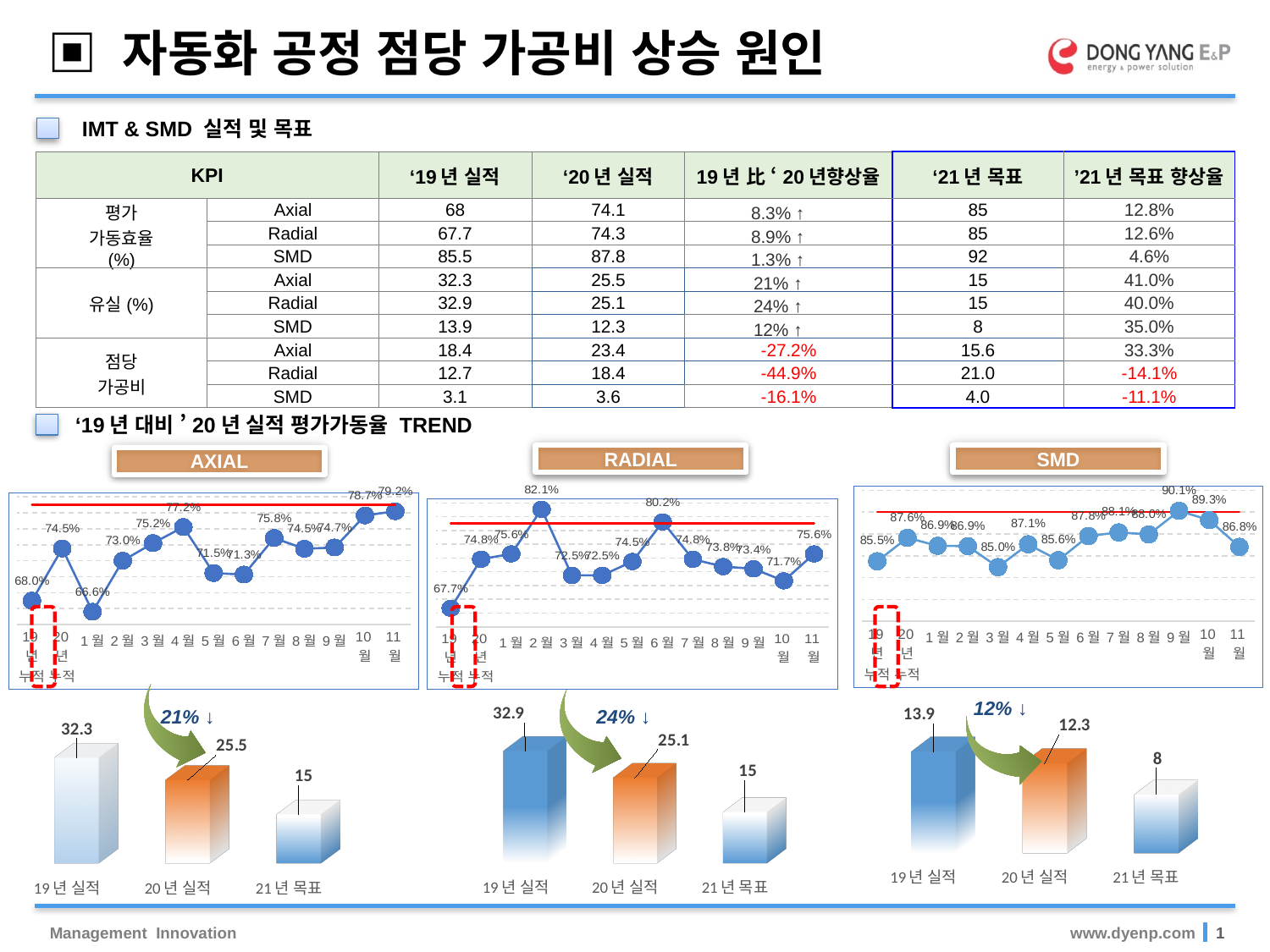

▣ 자동화 공정 점당 가공비 상승 원인
IMT & SMD 실적 및 목표

| KPI |  | ‘19년 실적 | ‘20년 실적 | 19년 比 ‘20년향상율 | ‘21년 목표 | ’21년 목표 향상율 |
| --- | --- | --- | --- | --- | --- | --- |
| 평가 가동효율 (%) | Axial | 68 | 74.1 | 8.3% ↑ | 85 | 12.8% |
|  | Radial | 67.7 | 74.3 | 8.9% ↑ | 85 | 12.6% |
|  | SMD | 85.5 | 87.8 | 1.3% ↑ | 92 | 4.6% |
| 유실(%) | Axial | 32.3 | 25.5 | 21% ↑ | 15 | 41.0% |
|  | Radial | 32.9 | 25.1 | 24% ↑ | 15 | 40.0% |
|  | SMD | 13.9 | 12.3 | 12% ↑ | 8 | 35.0% |
| 점당 가공비 | Axial | 18.4 | 23.4 | -27.2% | 15.6 | 33.3% |
|  | Radial | 12.7 | 18.4 | -44.9% | 21.0 | -14.1% |
|  | SMD | 3.1 | 3.6 | -16.1% | 4.0 | -11.1% |
‘19년 대비 ’20년 실적 평가가동율 TREND

SMD

RADIAL

AXIAL

### Chart

| Category | 목표 | 실적 |
|---|---|---|
| 19년 누적 | 0.9 | 0.855 |
| 20년 누적 | 0.9 | 0.8764472874979949 |
| 1월 | 0.9 | 0.8691412980643581 |
| 2월 | 0.9 | 0.8688756297964455 |
| 3월 | 0.9 | 0.8496488186175876 |
| 4월 | 0.9 | 0.8705342472682345 |
| 5월 | 0.9 | 0.8559584320546051 |
| 6월 | 0.9 | 0.8781484574467753 |
| 7월 | 0.9 | 0.8813975232332367 |
| 8월 | 0.9 | 0.8796167442222613 |
| 9월 | 0.9 | 0.9011533052533974 |
| 10월 | 0.9 | 0.8927403128817885 |
| 11월 | 0.9 | 0.868154468002745 |

### Chart

| Category | 평가가동율 | 목표 |
|---|---|---|
| 19년 누적 | 0.677 | 0.8 |
| 20년 누적 | 0.7482678469266882 | 0.8 |
| 1월 | 0.7560381453340096 | 0.8 |
| 2월 | 0.8207223470393855 | 0.8 |
| 3월 | 0.7248011116874087 | 0.8 |
| 4월 | 0.7248110017414158 | 0.8 |
| 5월 | 0.7449245492370543 | 0.8 |
| 6월 | 0.802370538111311 | 0.8 |
| 7월 | 0.7481626139900257 | 0.8 |
| 8월 | 0.7375599645158418 | 0.8 |
| 9월 | 0.734333580399237 | 0.8 |
| 10월 | 0.7168673721363671 | 0.8 |
| 11월 | 0.7560054979444977 | 0.8 |

### Chart

| Category | 평가가동율 | 목표 |
|---|---|---|
| 19년 누적 | 0.68 | 0.8 |
| 20년 누적 | 0.7453329496310398 | 0.8 |
| 1월 | 0.666036838624993 | 0.8 |
| 2월 | 0.730050984308856 | 0.8 |
| 3월 | 0.7520355589380795 | 0.8 |
| 4월 | 0.7721842782764555 | 0.8 |
| 5월 | 0.7145651617849422 | 0.8 |
| 6월 | 0.7126328613325958 | 0.8 |
| 7월 | 0.7584233769634929 | 0.8 |
| 8월 | 0.7449748721325156 | 0.8 |
| 9월 | 0.7465768320401432 | 0.8 |
| 10월 | 0.7866915420490386 | 0.8 |
| 11월 | 0.7919548834300073 | 0.8 |

12% ↓

[unsupported chart]

21% ↓
24% ↓

[unsupported chart]

[unsupported chart]